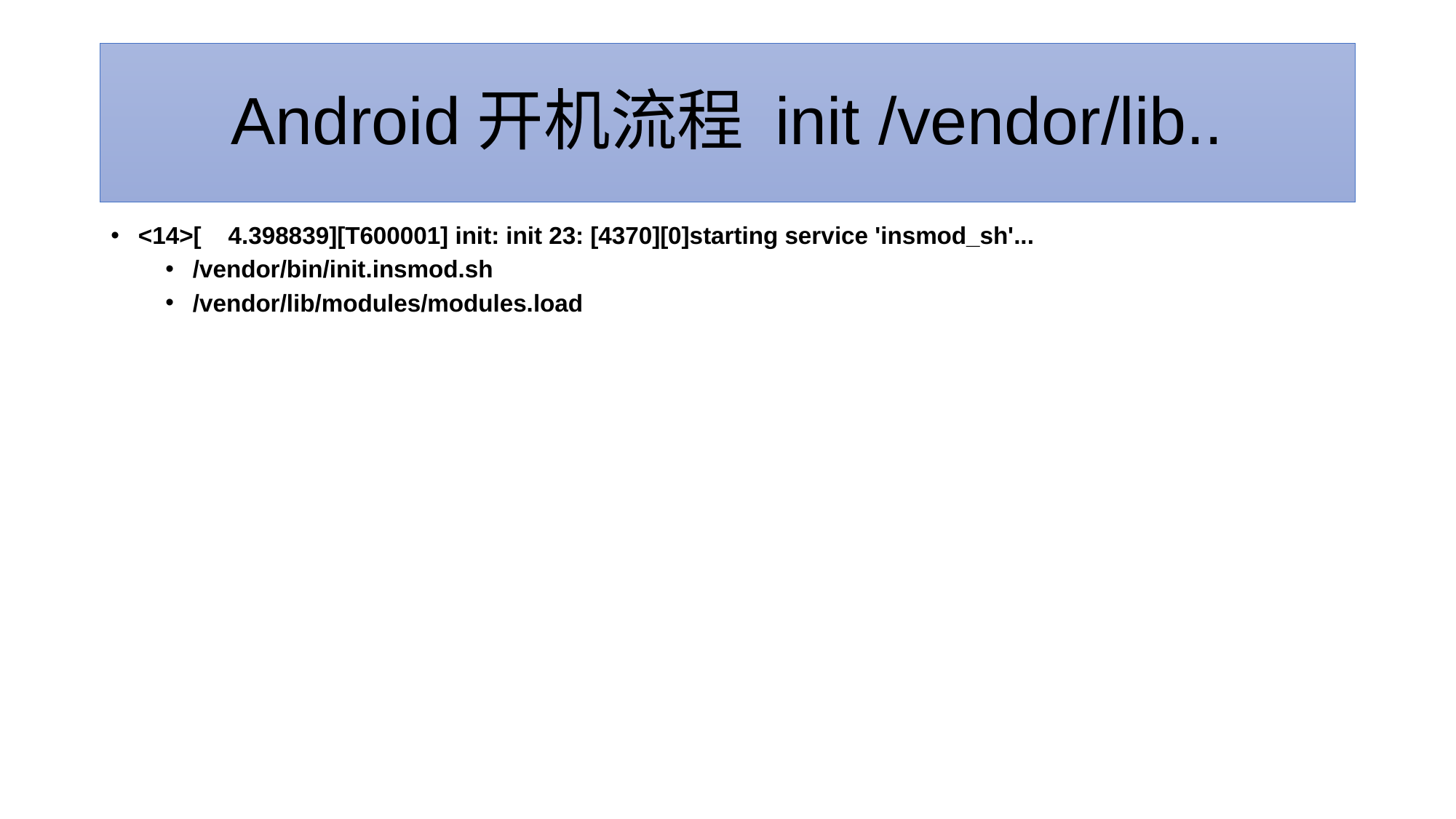

# Android开机流程 init /vendor/lib..
<14>[    4.398839][T600001] init: init 23: [4370][0]starting service 'insmod_sh'...
/vendor/bin/init.insmod.sh
/vendor/lib/modules/modules.load